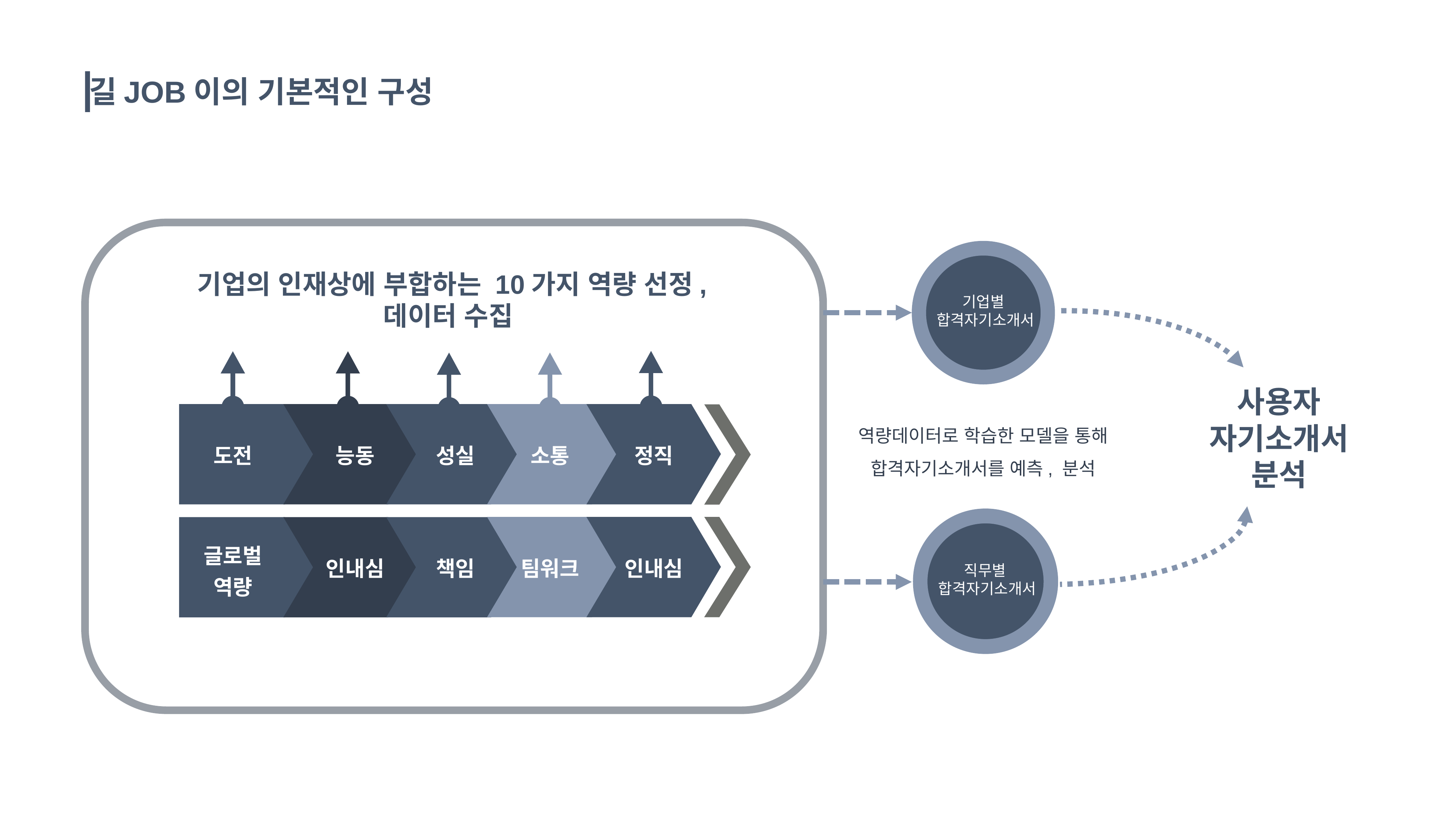

길JOB이의 기본적인 구성

기업별
합격자기소개서
기업의 인재상에 부합하는 10가지 역량 선정, 데이터 수집

사용자 자기소개서 분석

역량데이터로 학습한 모델을 통해 합격자기소개서를 예측, 분석
능동
성실
소통
정직
도전

직무별
합격자기소개서

글로벌
역량
인내심
책임
팀워크
인내심